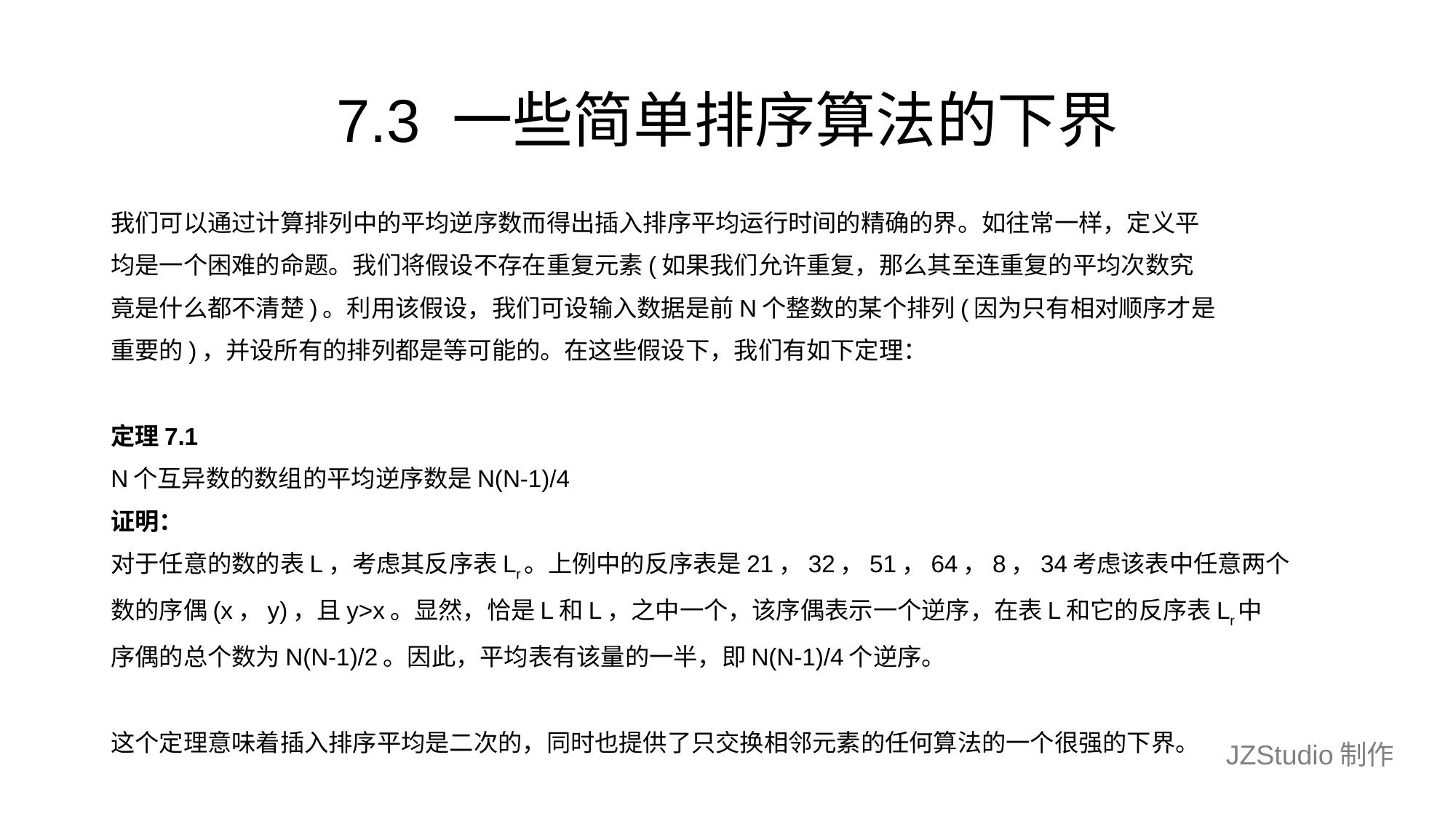

# 7.3 一些简单排序算法的下界
我们可以通过计算排列中的平均逆序数而得出插入排序平均运行时间的精确的界。如往常一样，定义平
均是一个困难的命题。我们将假设不存在重复元素(如果我们允许重复，那么其至连重复的平均次数究
竟是什么都不清楚)。利用该假设，我们可设输入数据是前N个整数的某个排列(因为只有相对顺序才是
重要的)，并设所有的排列都是等可能的。在这些假设下，我们有如下定理：

定理7.1
N个互异数的数组的平均逆序数是N(N-1)/4
证明：
对于任意的数的表L，考虑其反序表Lr。上例中的反序表是21，32，51，64，8，34考虑该表中任意两个
数的序偶(x，y)，且y>x。显然，恰是L和L，之中一个，该序偶表示一个逆序，在表L和它的反序表Lr中
序偶的总个数为N(N-1)/2。因此，平均表有该量的一半，即N(N-1)/4个逆序。

这个定理意味着插入排序平均是二次的，同时也提供了只交换相邻元素的任何算法的一个很强的下界。